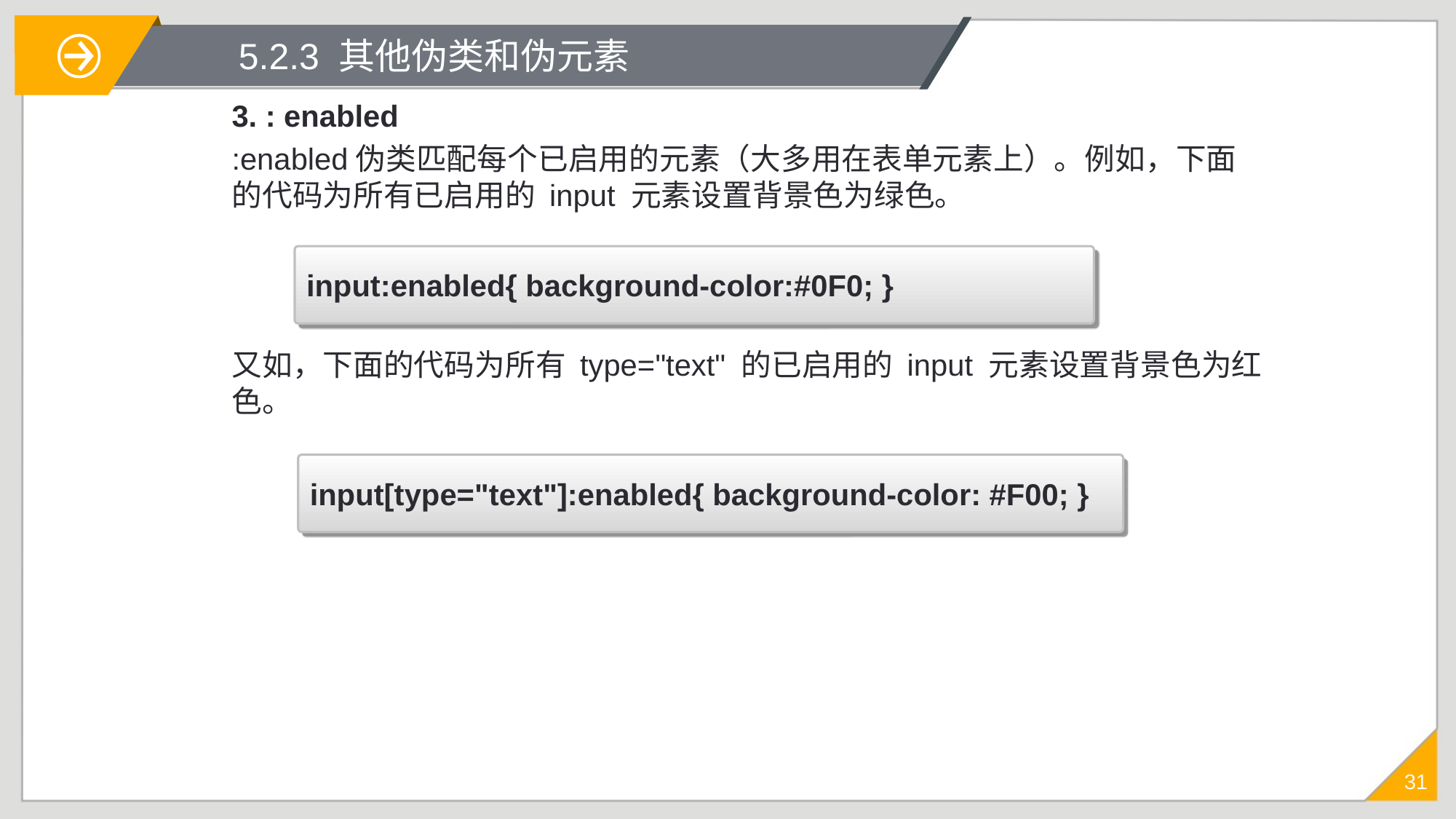

# 5.2.3 其他伪类和伪元素
3. : enabled
:enabled伪类匹配每个已启用的元素（大多用在表单元素上）。例如，下面的代码为所有已启用的 input 元素设置背景色为绿色。

又如，下面的代码为所有 type="text" 的已启用的 input 元素设置背景色为红色。

input:enabled{ background-color:#0F0; }
input[type="text"]:enabled{ background-color: #F00; }